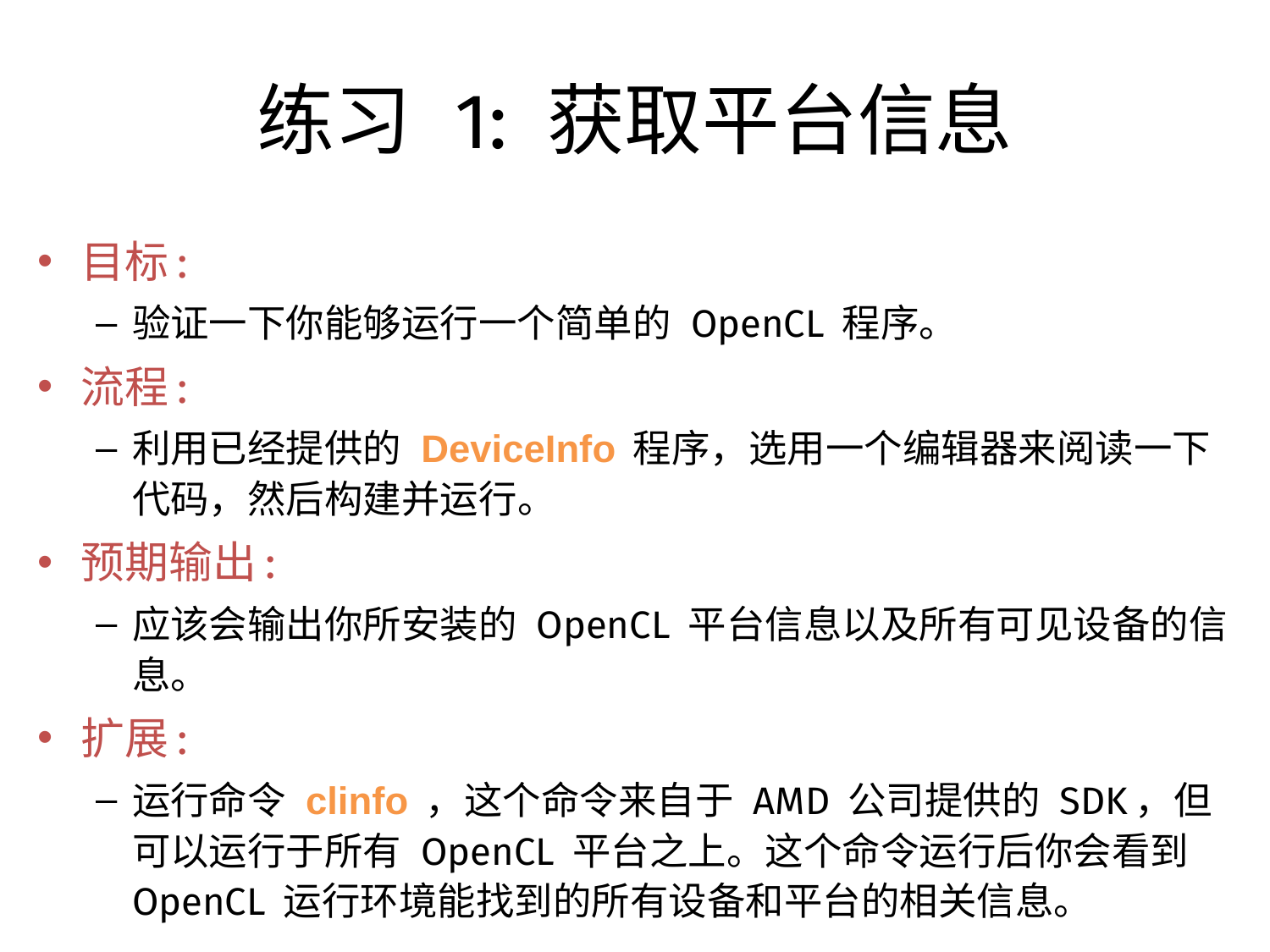

练习 1: 获取平台信息
目标:
验证一下你能够运行一个简单的 OpenCL 程序。
流程:
利用已经提供的 DeviceInfo 程序，选用一个编辑器来阅读一下代码，然后构建并运行。
预期输出:
应该会输出你所安装的 OpenCL 平台信息以及所有可见设备的信息。
扩展:
运行命令 clinfo ，这个命令来自于 AMD 公司提供的 SDK，但可以运行于所有 OpenCL 平台之上。这个命令运行后你会看到 OpenCL 运行环境能找到的所有设备和平台的相关信息。